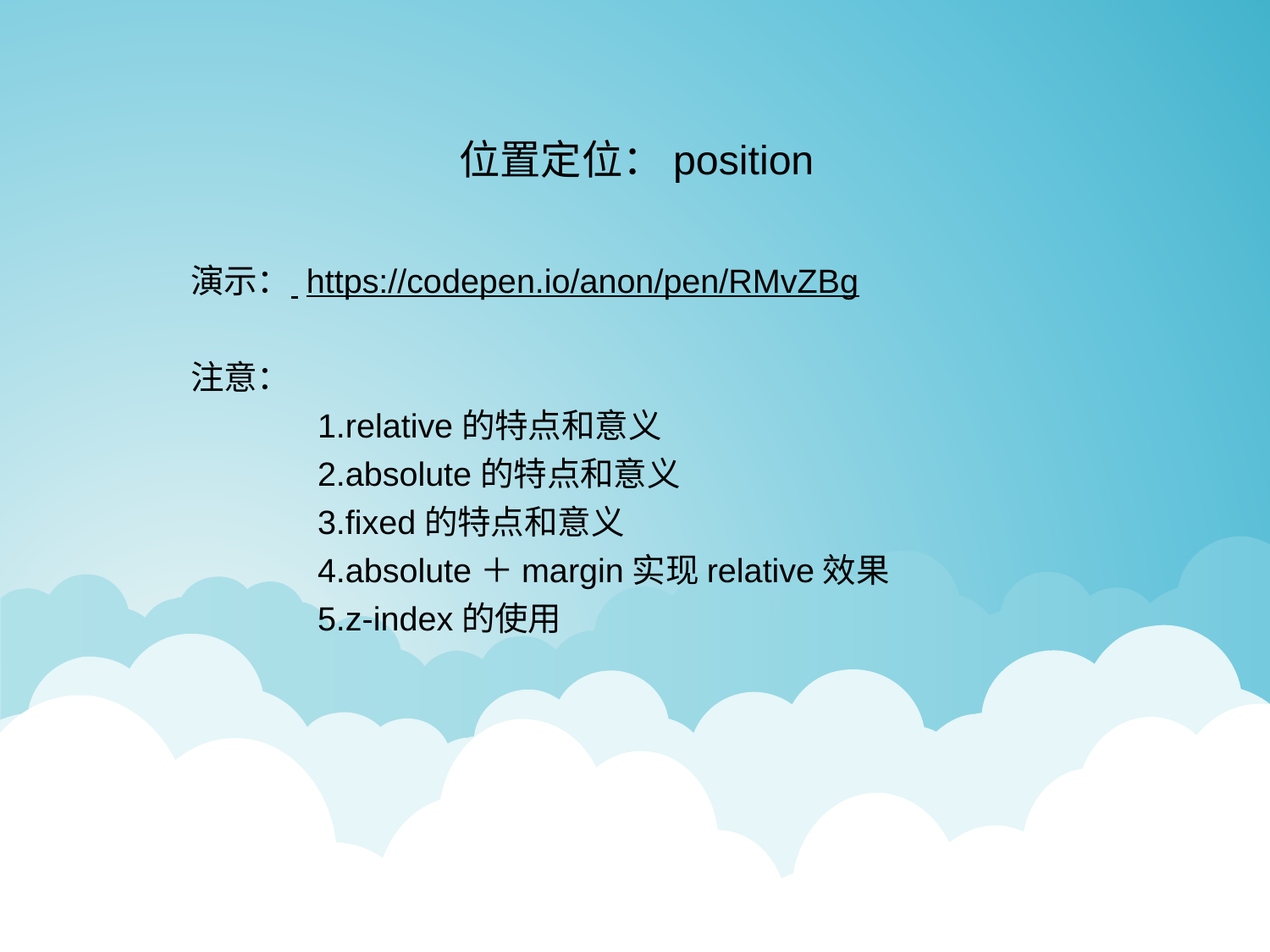

位置定位：position
演示： https://codepen.io/anon/pen/RMvZBg

注意：
1.relative的特点和意义
2.absolute的特点和意义
3.fixed的特点和意义
4.absolute＋margin实现relative效果
5.z-index的使用